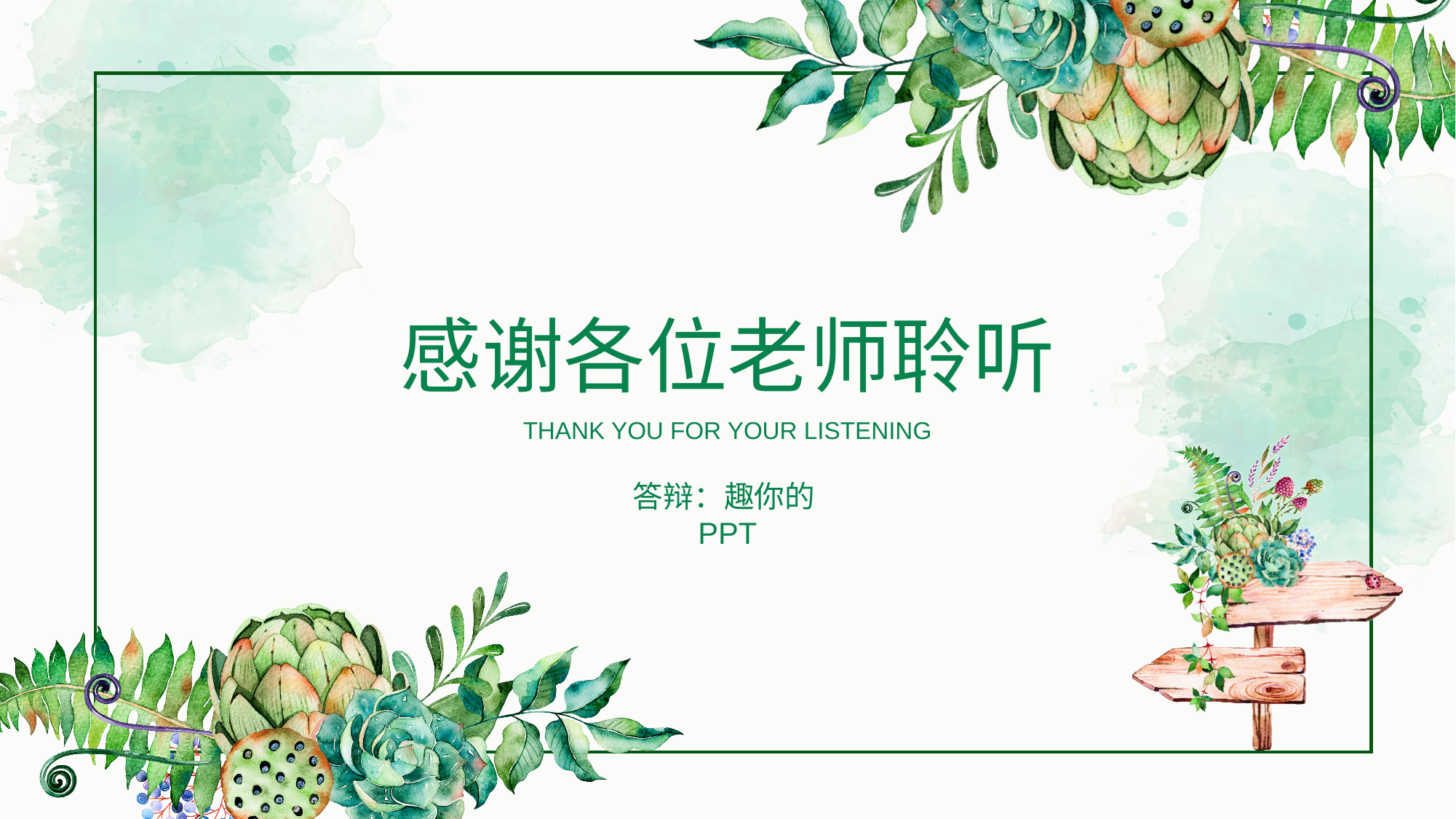

感谢各位老师聆听
THANK YOU FOR YOUR LISTENING
答辩：趣你的PPT